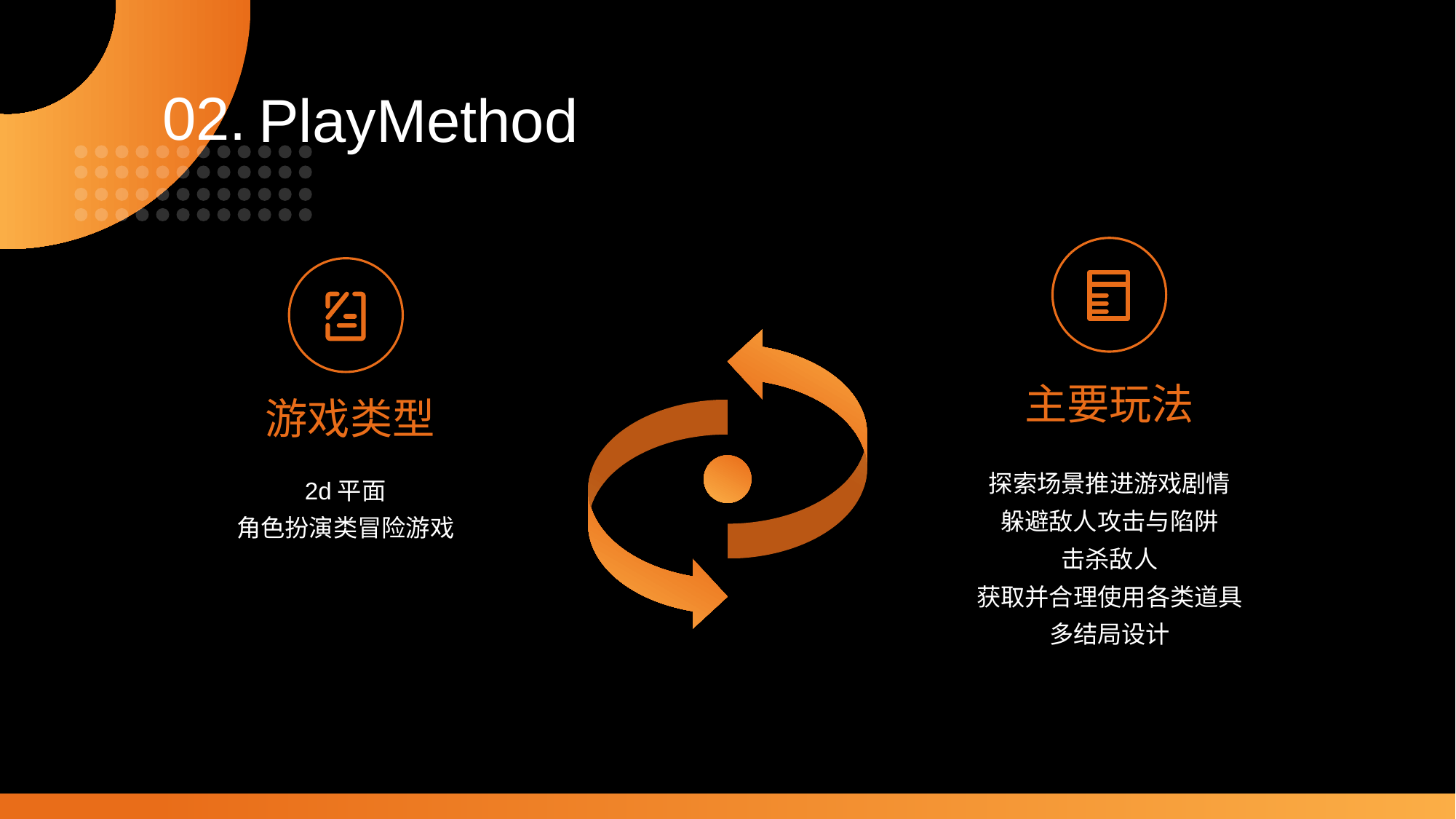

02.
PlayMethod

主要玩法
游戏类型
探索场景推进游戏剧情
躲避敌人攻击与陷阱
击杀敌人
获取并合理使用各类道具
多结局设计
2d平面
角色扮演类冒险游戏